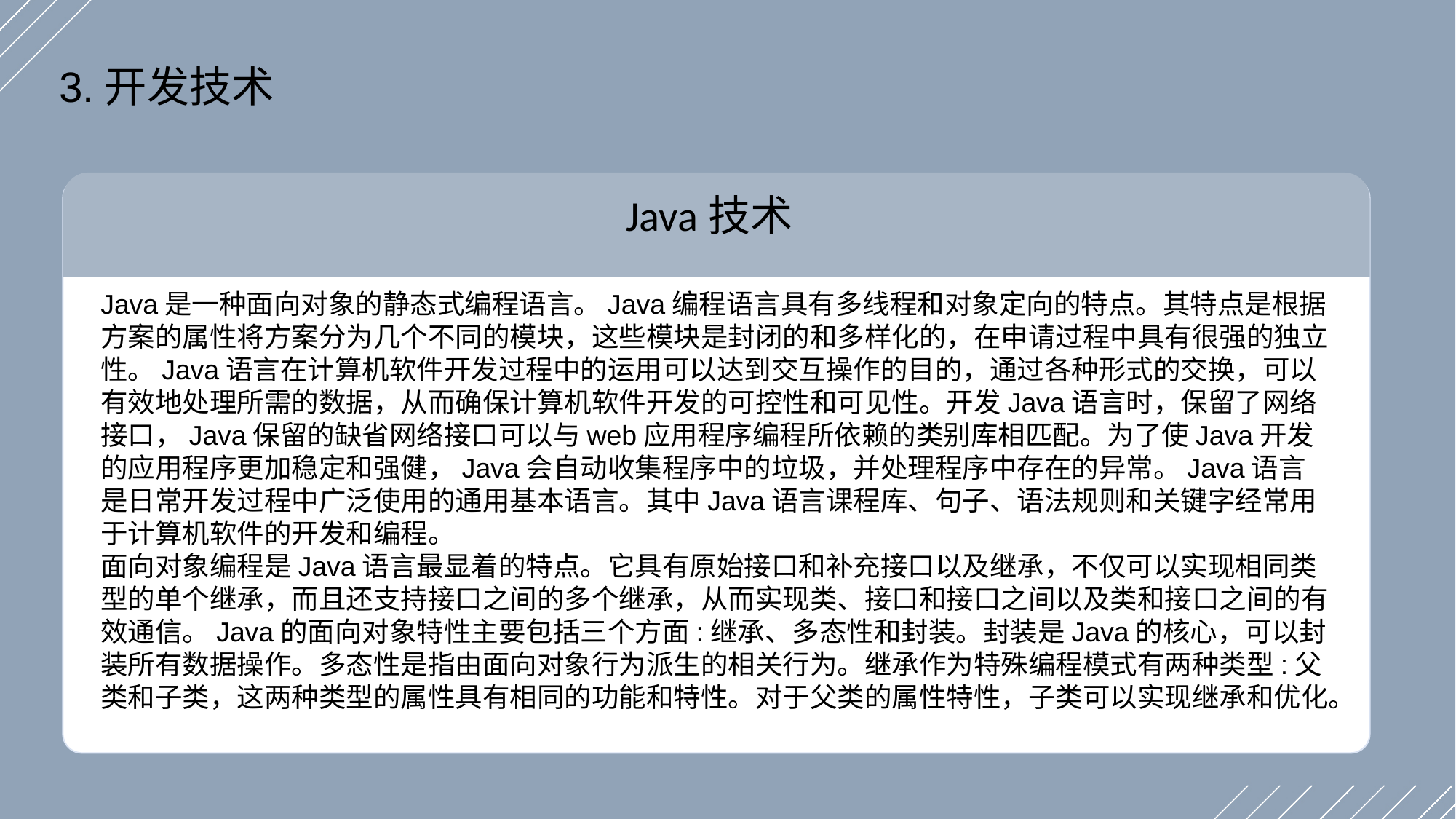

3.开发技术

Java技术
Java是一种面向对象的静态式编程语言。Java编程语言具有多线程和对象定向的特点。其特点是根据方案的属性将方案分为几个不同的模块，这些模块是封闭的和多样化的，在申请过程中具有很强的独立性。Java语言在计算机软件开发过程中的运用可以达到交互操作的目的，通过各种形式的交换，可以有效地处理所需的数据，从而确保计算机软件开发的可控性和可见性。开发Java语言时，保留了网络接口，Java保留的缺省网络接口可以与web应用程序编程所依赖的类别库相匹配。为了使Java开发的应用程序更加稳定和强健，Java会自动收集程序中的垃圾，并处理程序中存在的异常。Java语言是日常开发过程中广泛使用的通用基本语言。其中Java语言课程库、句子、语法规则和关键字经常用于计算机软件的开发和编程。
面向对象编程是Java语言最显着的特点。它具有原始接口和补充接口以及继承，不仅可以实现相同类型的单个继承，而且还支持接口之间的多个继承，从而实现类、接口和接口之间以及类和接口之间的有效通信。Java的面向对象特性主要包括三个方面:继承、多态性和封装。封装是Java的核心，可以封装所有数据操作。多态性是指由面向对象行为派生的相关行为。继承作为特殊编程模式有两种类型:父类和子类，这两种类型的属性具有相同的功能和特性。对于父类的属性特性，子类可以实现继承和优化。